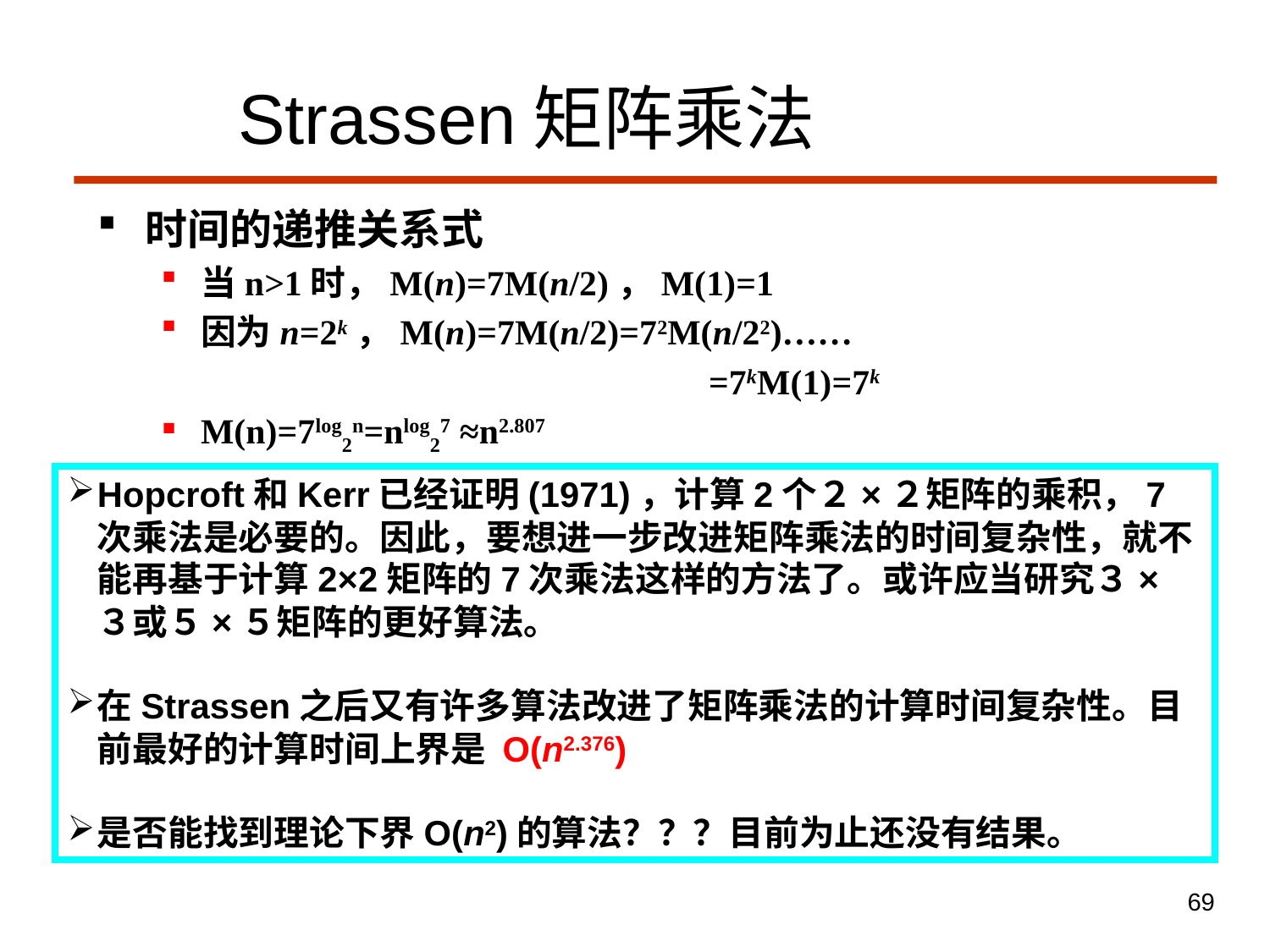

# Strassen矩阵乘法
时间的递推关系式
当n>1时，M(n)=7M(n/2)，M(1)=1
因为n=2k，M(n)=7M(n/2)=72M(n/22)……
					=7kM(1)=7k
M(n)=7log2n=nlog27 ≈n2.807
Hopcroft和Kerr已经证明(1971)，计算2个２×２矩阵的乘积，7次乘法是必要的。因此，要想进一步改进矩阵乘法的时间复杂性，就不能再基于计算2×2矩阵的7次乘法这样的方法了。或许应当研究３×３或５×５矩阵的更好算法。

在Strassen之后又有许多算法改进了矩阵乘法的计算时间复杂性。目前最好的计算时间上界是 O(n2.376)

是否能找到理论下界O(n2)的算法？？？目前为止还没有结果。
69